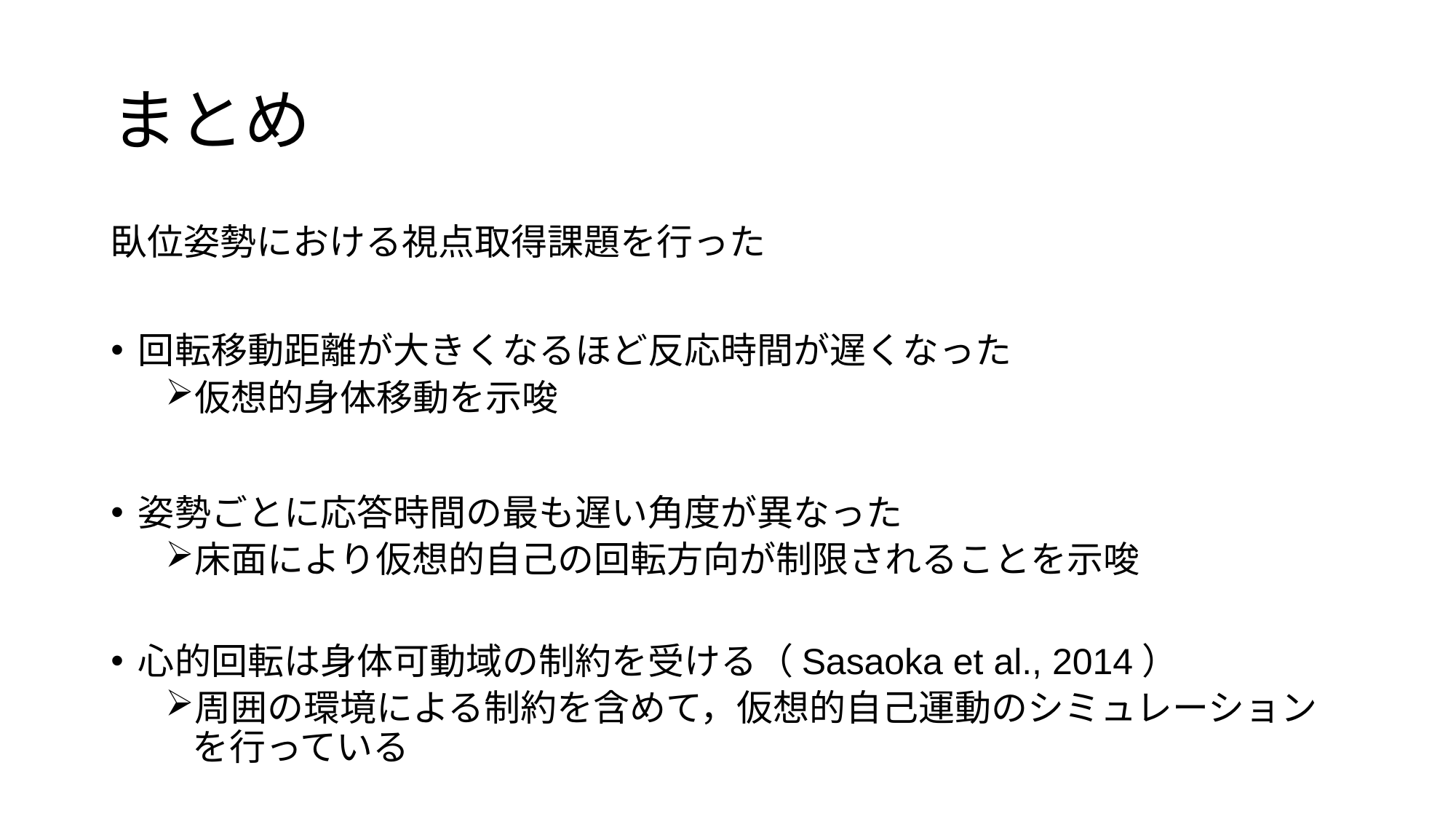

# まとめ
臥位姿勢における視点取得課題を行った

回転移動距離が大きくなるほど反応時間が遅くなった
仮想的身体移動を示唆

姿勢ごとに応答時間の最も遅い角度が異なった
床面により仮想的自己の回転方向が制限されることを示唆

心的回転は身体可動域の制約を受ける（Sasaoka et al., 2014）
周囲の環境による制約を含めて，仮想的自己運動のシミュレーションを行っている